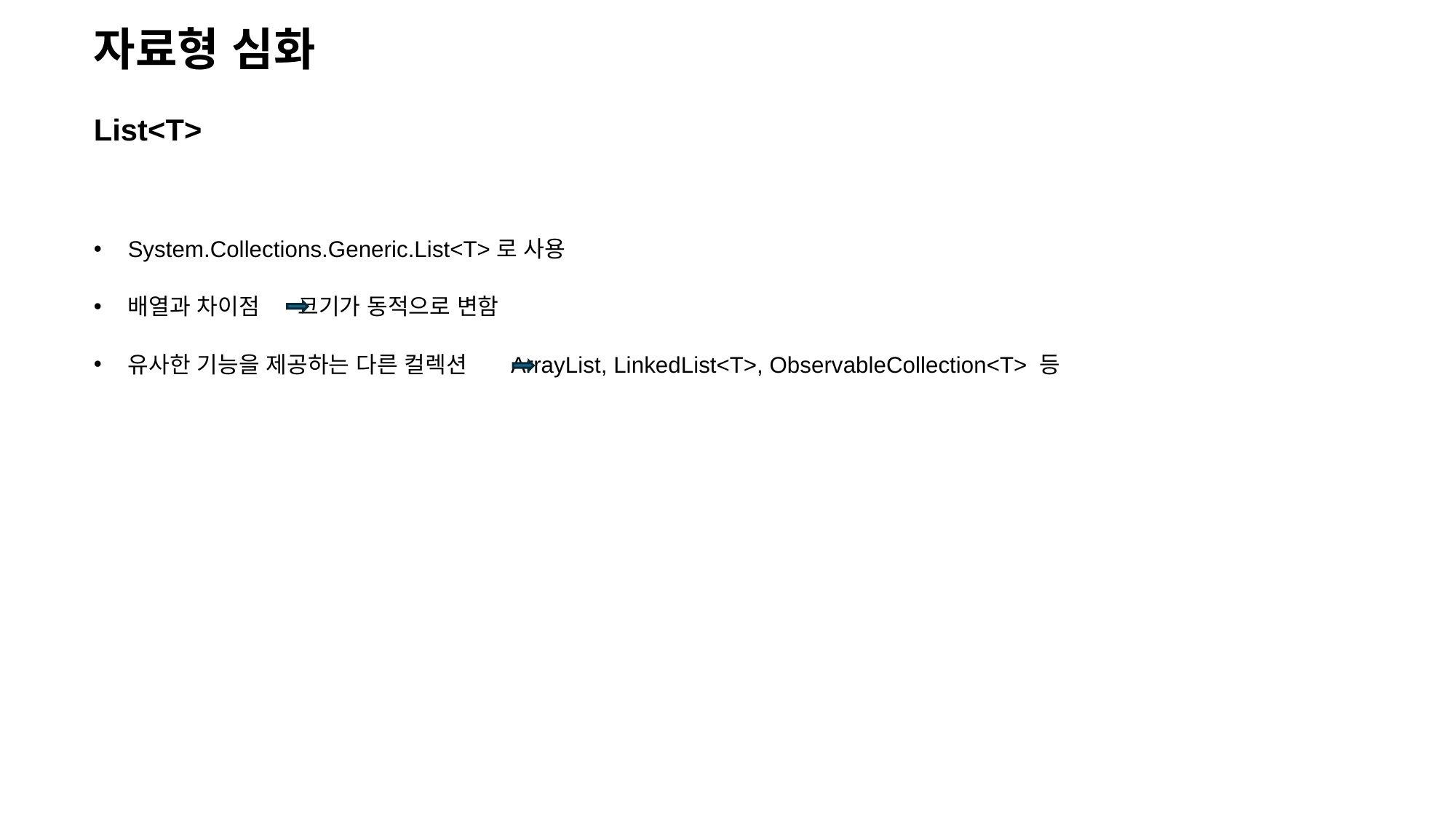

자료형 심화
List<T>

System.Collections.Generic.List<T>로 사용
배열과 차이점      크기가 동적으로 변함
유사한 기능을 제공하는 다른 컬렉션      ArrayList, LinkedList<T>, ObservableCollection<T> 등